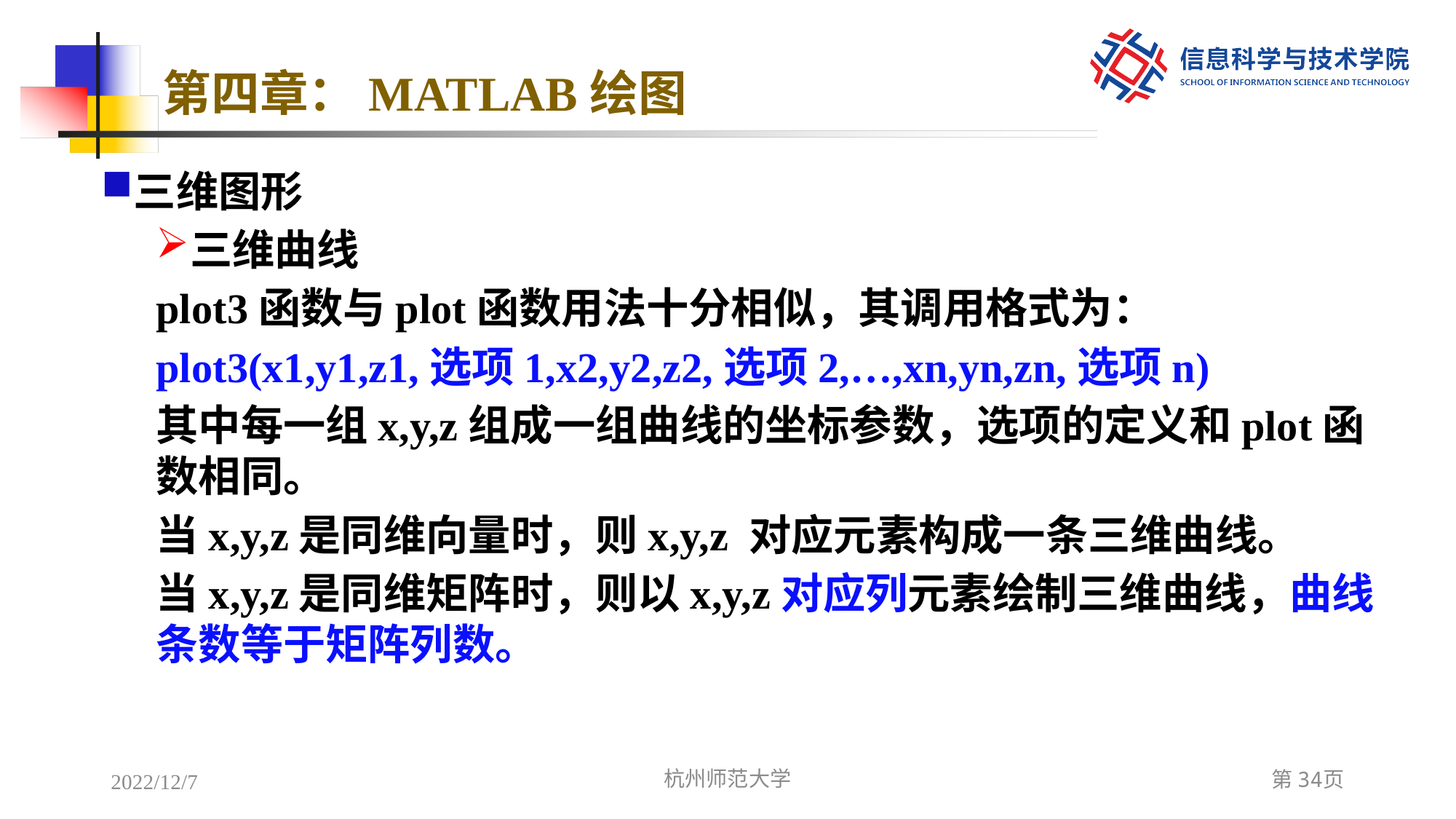

# 第四章：MATLAB绘图
三维图形
三维曲线
plot3函数与plot函数用法十分相似，其调用格式为：
plot3(x1,y1,z1,选项1,x2,y2,z2,选项2,…,xn,yn,zn,选项n)
其中每一组x,y,z组成一组曲线的坐标参数，选项的定义和plot函数相同。
当x,y,z是同维向量时，则x,y,z 对应元素构成一条三维曲线。
当x,y,z是同维矩阵时，则以x,y,z对应列元素绘制三维曲线，曲线条数等于矩阵列数。
2022/12/7
杭州师范大学
第34页